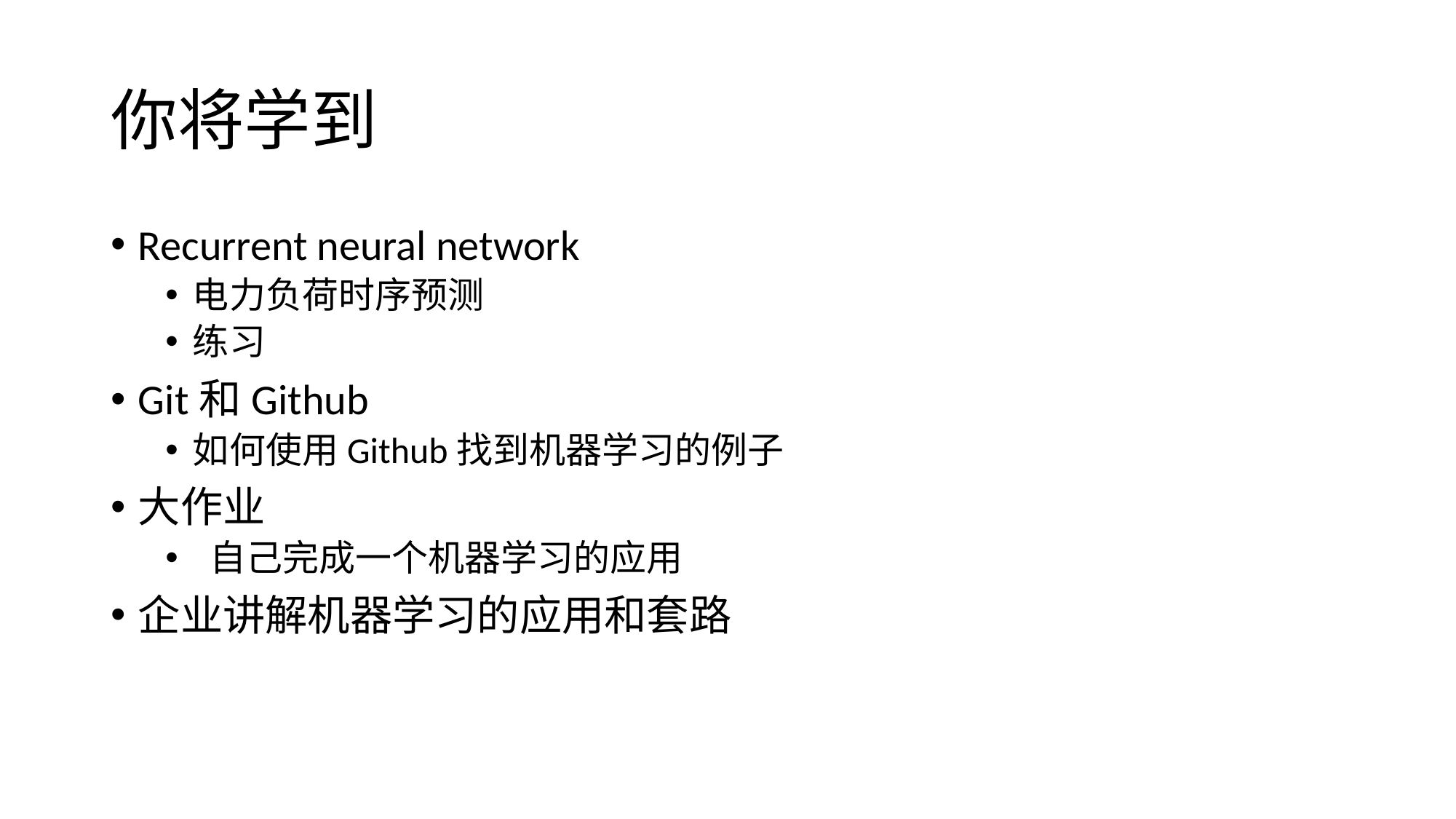

# 你将学到
Recurrent neural network
电力负荷时序预测
练习
Git和Github
如何使用Github找到机器学习的例子
大作业
 自己完成一个机器学习的应用
企业讲解机器学习的应用和套路